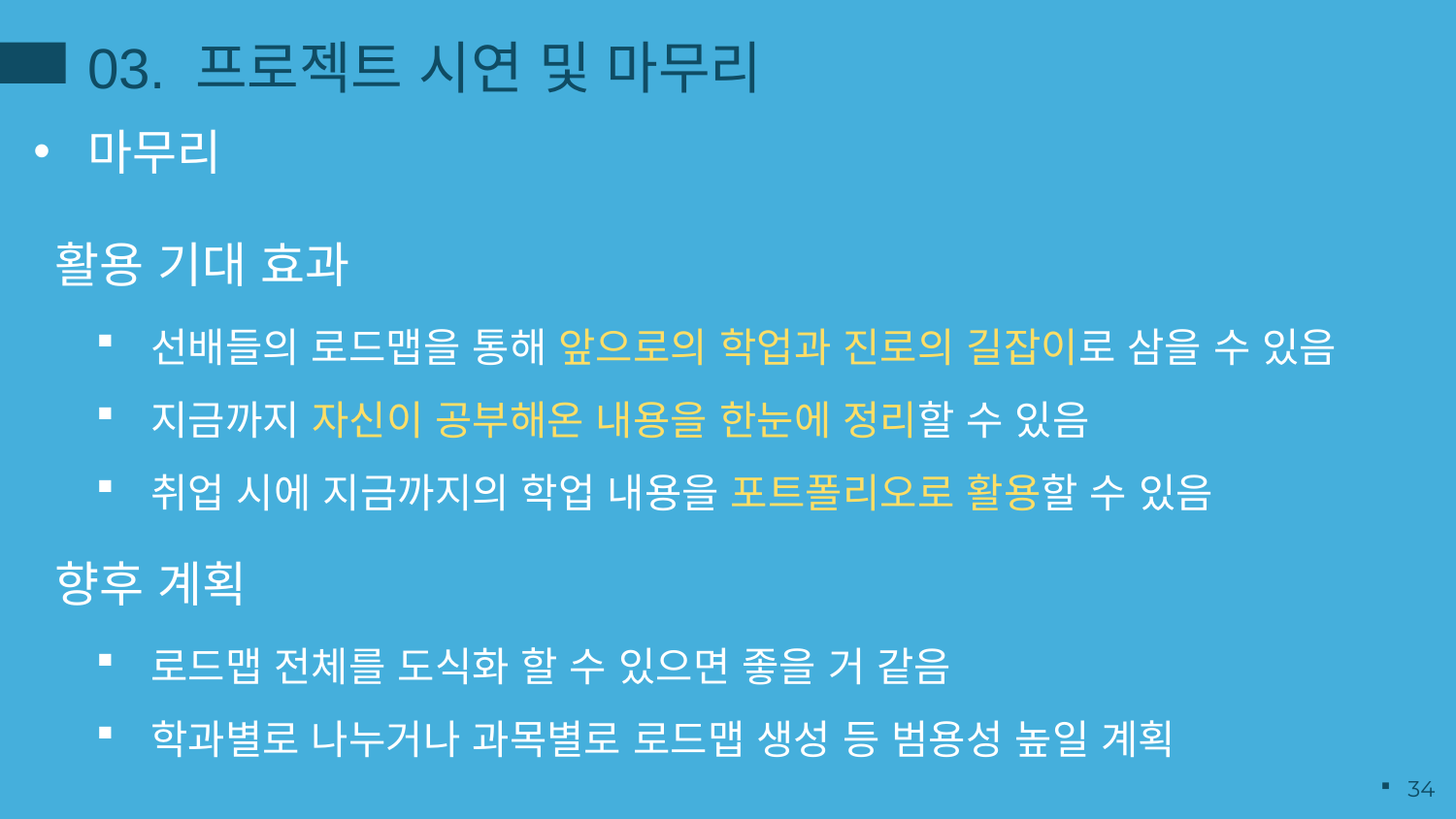

# 03. 프로젝트 시연 및 마무리
마무리
활용 기대 효과
선배들의 로드맵을 통해 앞으로의 학업과 진로의 길잡이로 삼을 수 있음
지금까지 자신이 공부해온 내용을 한눈에 정리할 수 있음
취업 시에 지금까지의 학업 내용을 포트폴리오로 활용할 수 있음
향후 계획
로드맵 전체를 도식화 할 수 있으면 좋을 거 같음
학과별로 나누거나 과목별로 로드맵 생성 등 범용성 높일 계획
34